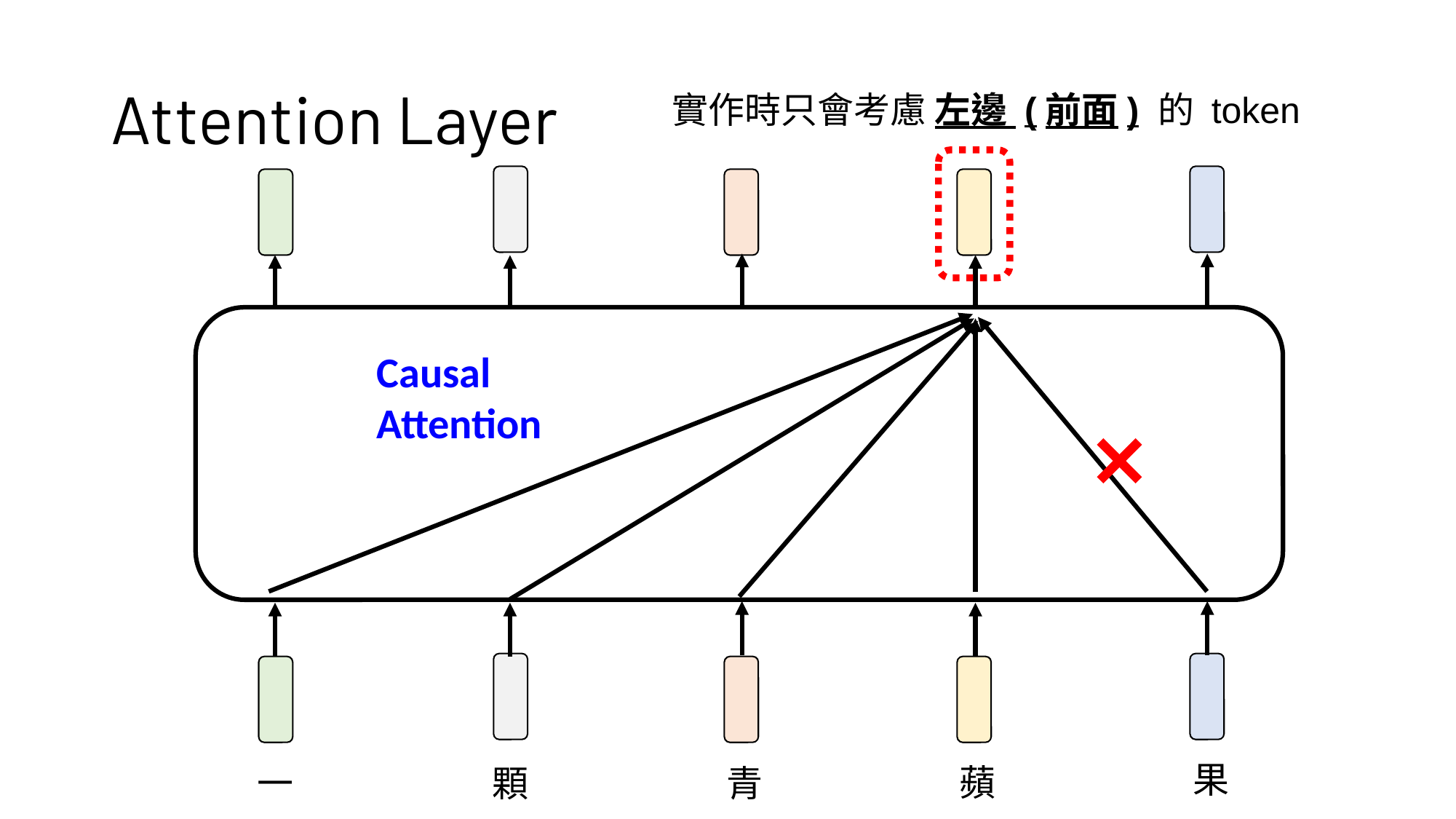

# Attention Layer
實作時只會考慮 左邊 (前面) 的 token

Causal
Attention

果
蘋
一
顆
青